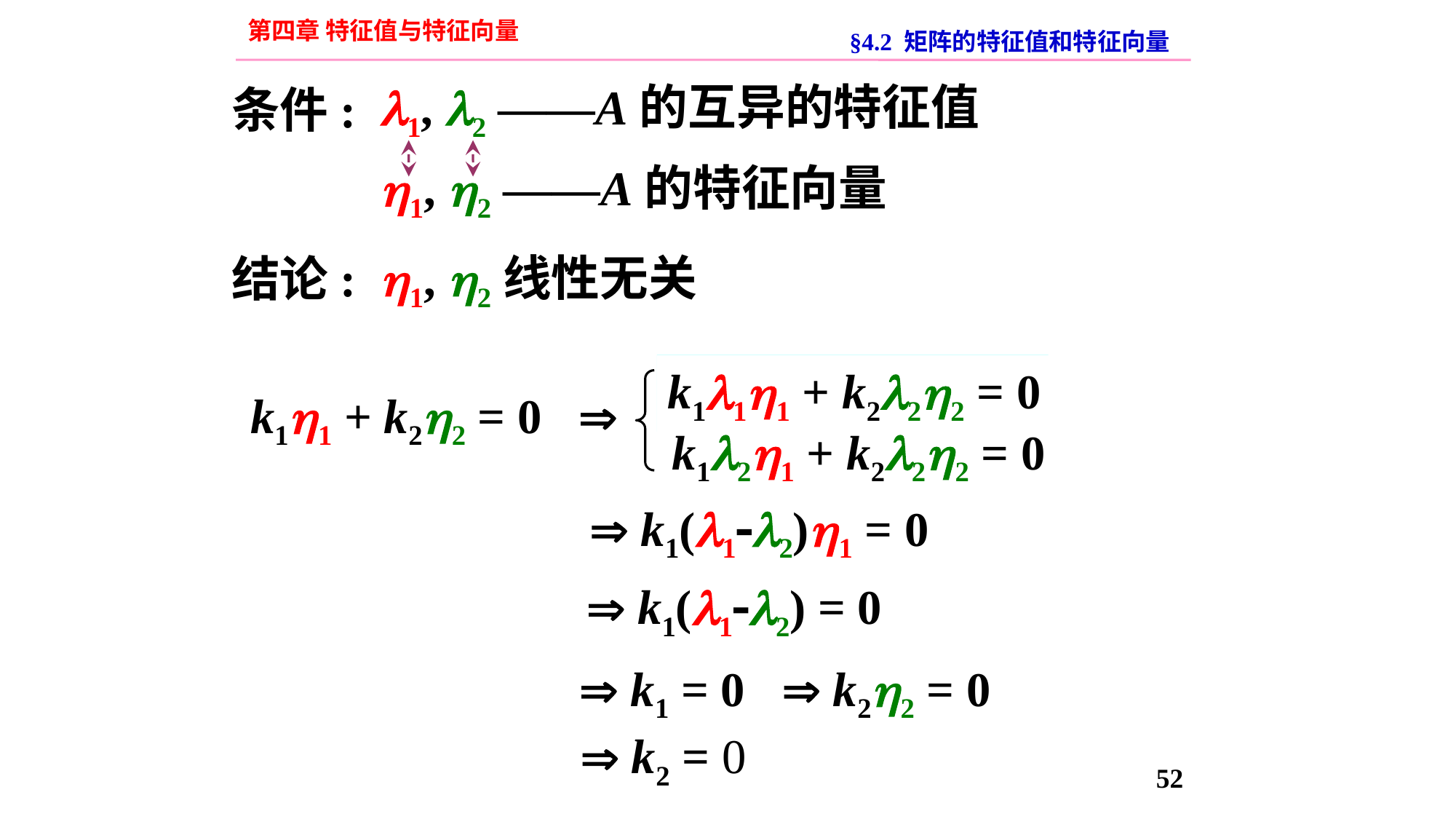

第四章 特征值与特征向量
§4.2 矩阵的特征值和特征向量

λ1, λ2 ——A的互异的特征值
条件:

η1, η2 ——A的特征向量
η1, η2线性无关
结论:
k1Aη1 + k2Aη2 = θ
A(k1η1 + k2η2) = θ
k1λ1η1 + k2λ2η2 = 0

⇒
k1η1 + k2η2 = 0
k1λ2η1 + k2λ2η2 = 0
⇒ k1(λ1−λ2)η1 = 0
⇒ k1(λ1−λ2) = 0
⇒ k1 = 0
⇒ k2η2 = 0
⇒ k2 = 0
52